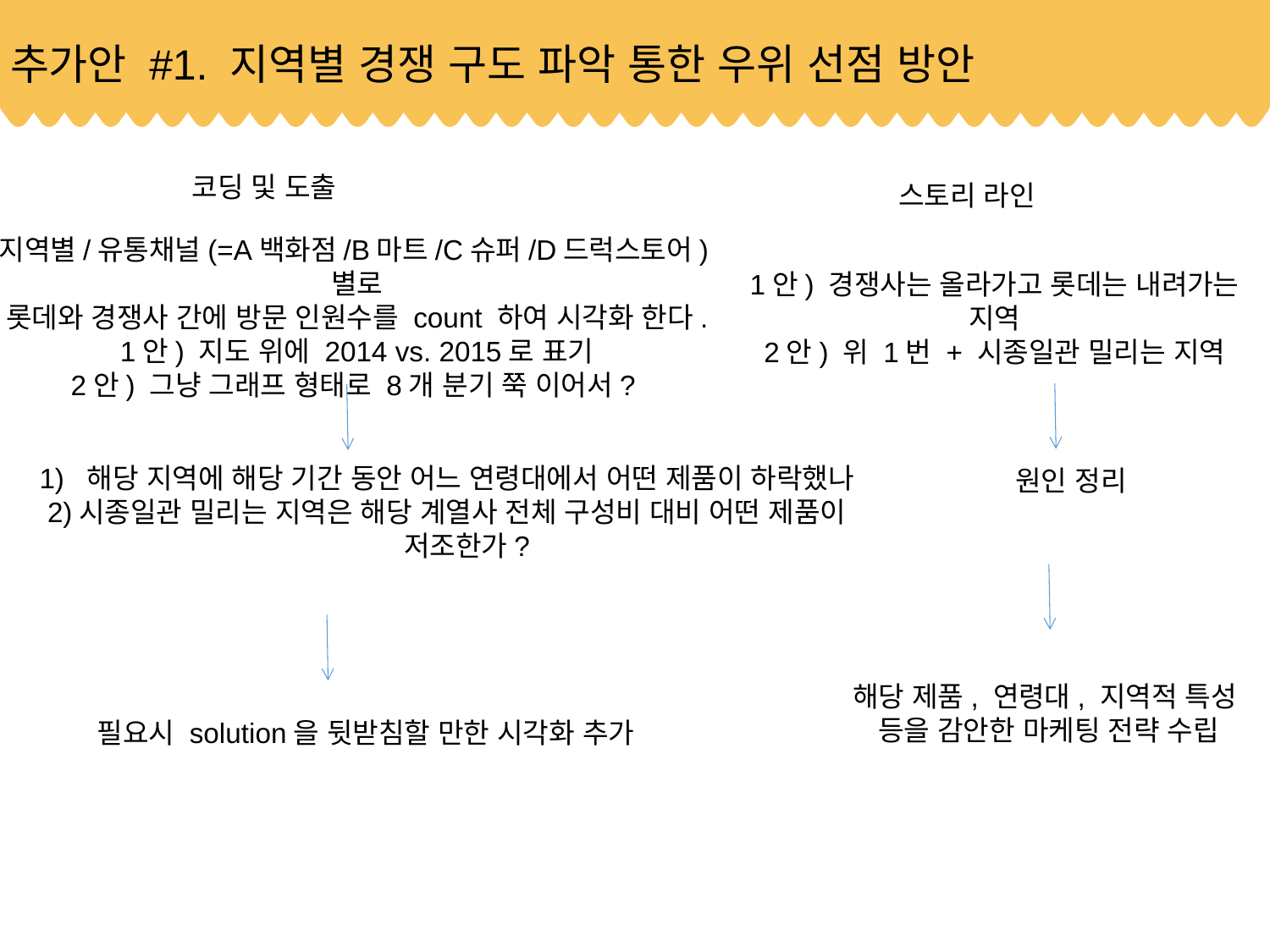

추가안 #1. 지역별 경쟁 구도 파악 통한 우위 선점 방안
코딩 및 도출
스토리 라인
지역별/유통채널(=A백화점/B마트/C슈퍼/D드럭스토어)별로
롯데와 경쟁사 간에 방문 인원수를 count 하여 시각화 한다.
1안) 지도 위에 2014 vs. 2015로 표기
2안) 그냥 그래프 형태로 8개 분기 쭉 이어서?
1안) 경쟁사는 올라가고 롯데는 내려가는 지역
2안) 위 1번 + 시종일관 밀리는 지역
해당 지역에 해당 기간 동안 어느 연령대에서 어떤 제품이 하락했나
2)시종일관 밀리는 지역은 해당 계열사 전체 구성비 대비 어떤 제품이 저조한가?
원인 정리
해당 제품, 연령대, 지역적 특성
등을 감안한 마케팅 전략 수립
필요시 solution을 뒷받침할 만한 시각화 추가